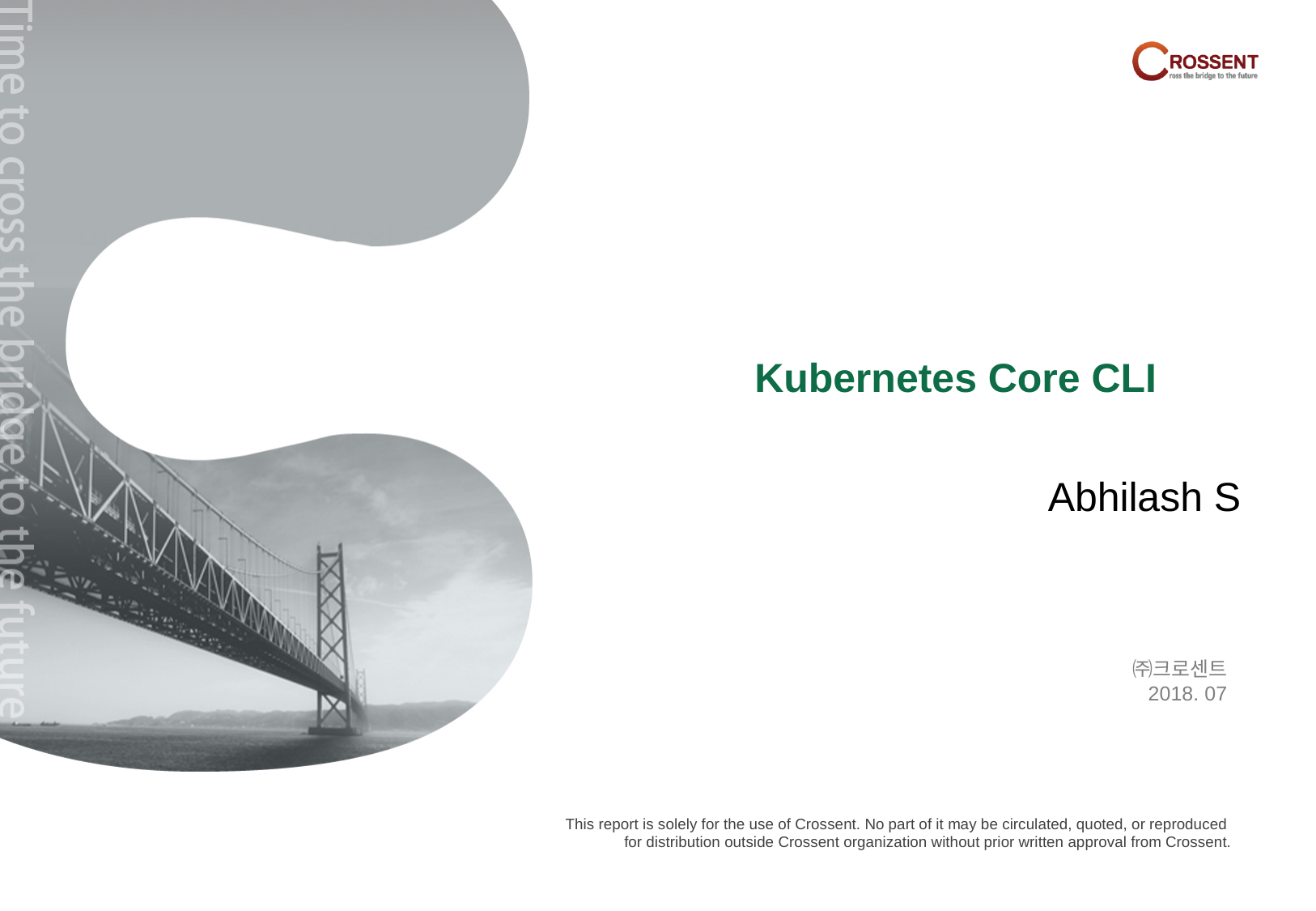

Kubernetes Core CLI
Abhilash S
㈜크로센트
2018. 07